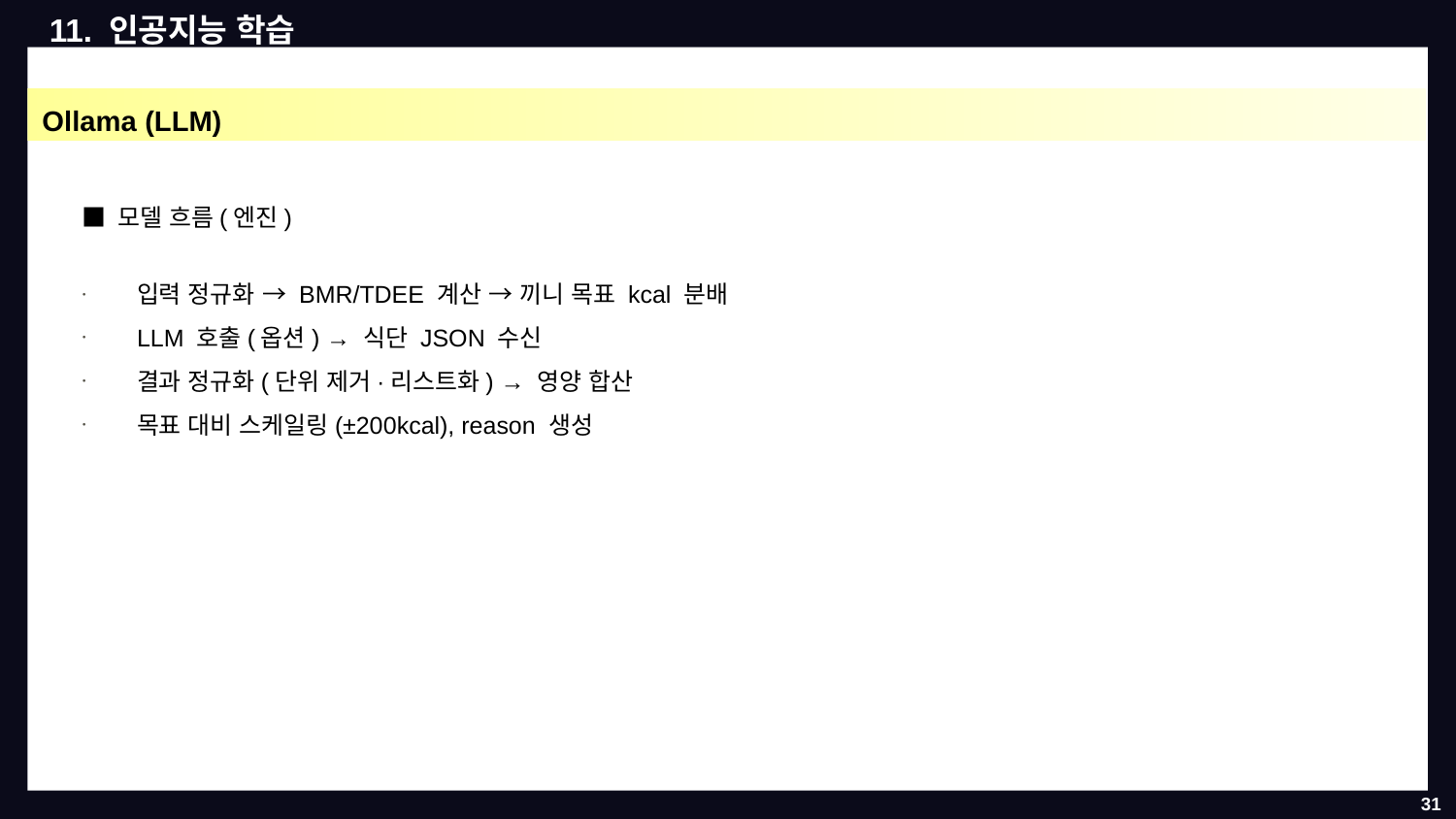

11. 인공지능 학습
Ollama (LLM)
■ 모델 흐름(엔진)

입력 정규화 → BMR/TDEE 계산 → 끼니 목표 kcal 분배
LLM 호출(옵션) → 식단 JSON 수신
결과 정규화(단위 제거·리스트화) → 영양 합산
목표 대비 스케일링(±200kcal), reason 생성
31